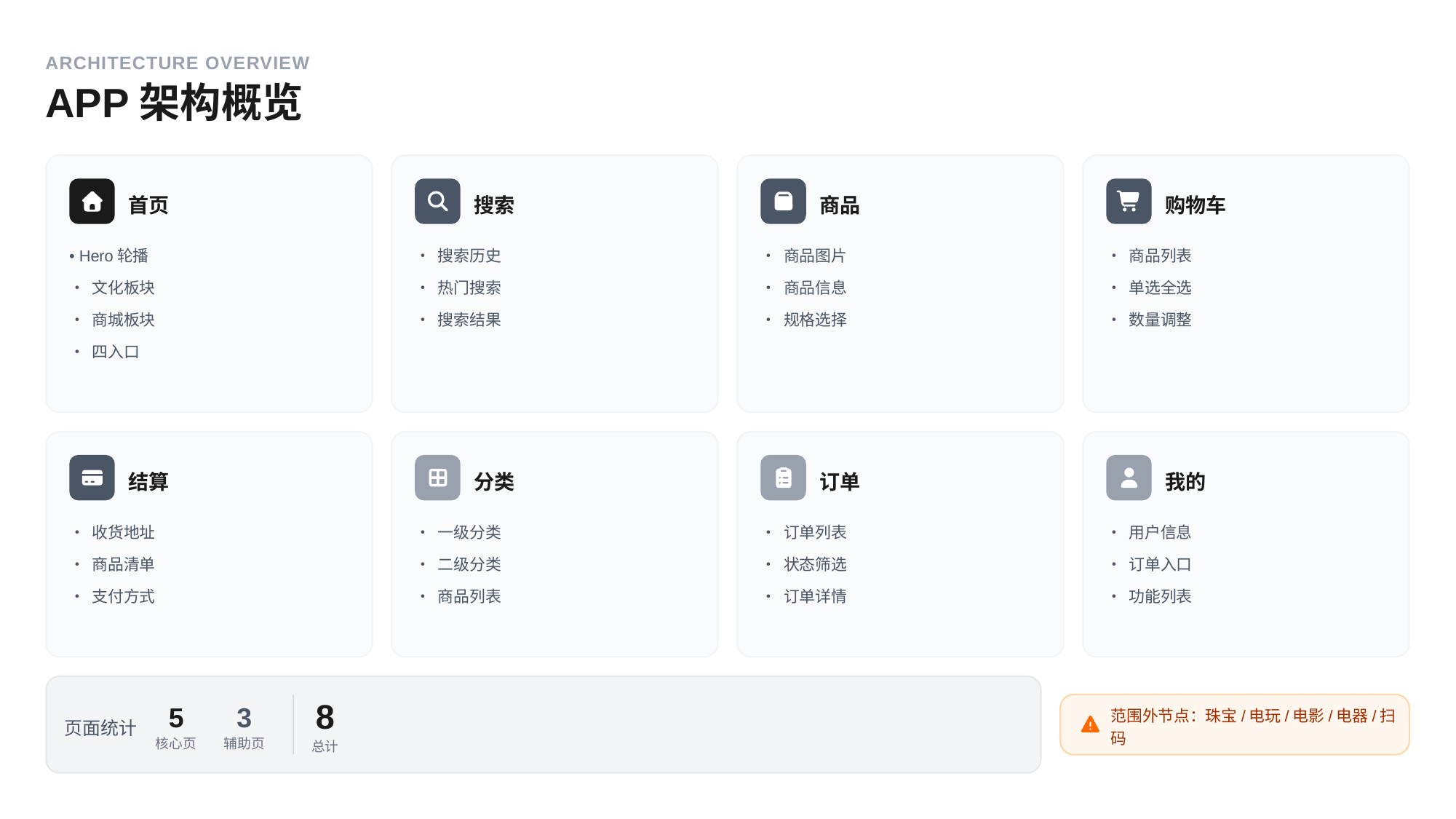

ARCHITECTURE OVERVIEW
APP架构概览

首页
搜索
商品
购物车

• Hero轮播
• 搜索历史
• 商品图片
• 商品列表
• 文化板块
• 热门搜索
• 商品信息
• 单选全选
• 商城板块
• 搜索结果
• 规格选择
• 数量调整
• 四入口

结算
分类
订单
我的

• 收货地址
• 一级分类
• 订单列表
• 用户信息
• 商品清单
• 二级分类
• 状态筛选
• 订单入口
• 支付方式
• 商品列表
• 订单详情
• 功能列表

8

5
3

页面统计
范围外节点：珠宝/电玩/电影/电器/扫码

核心页
辅助页
总计